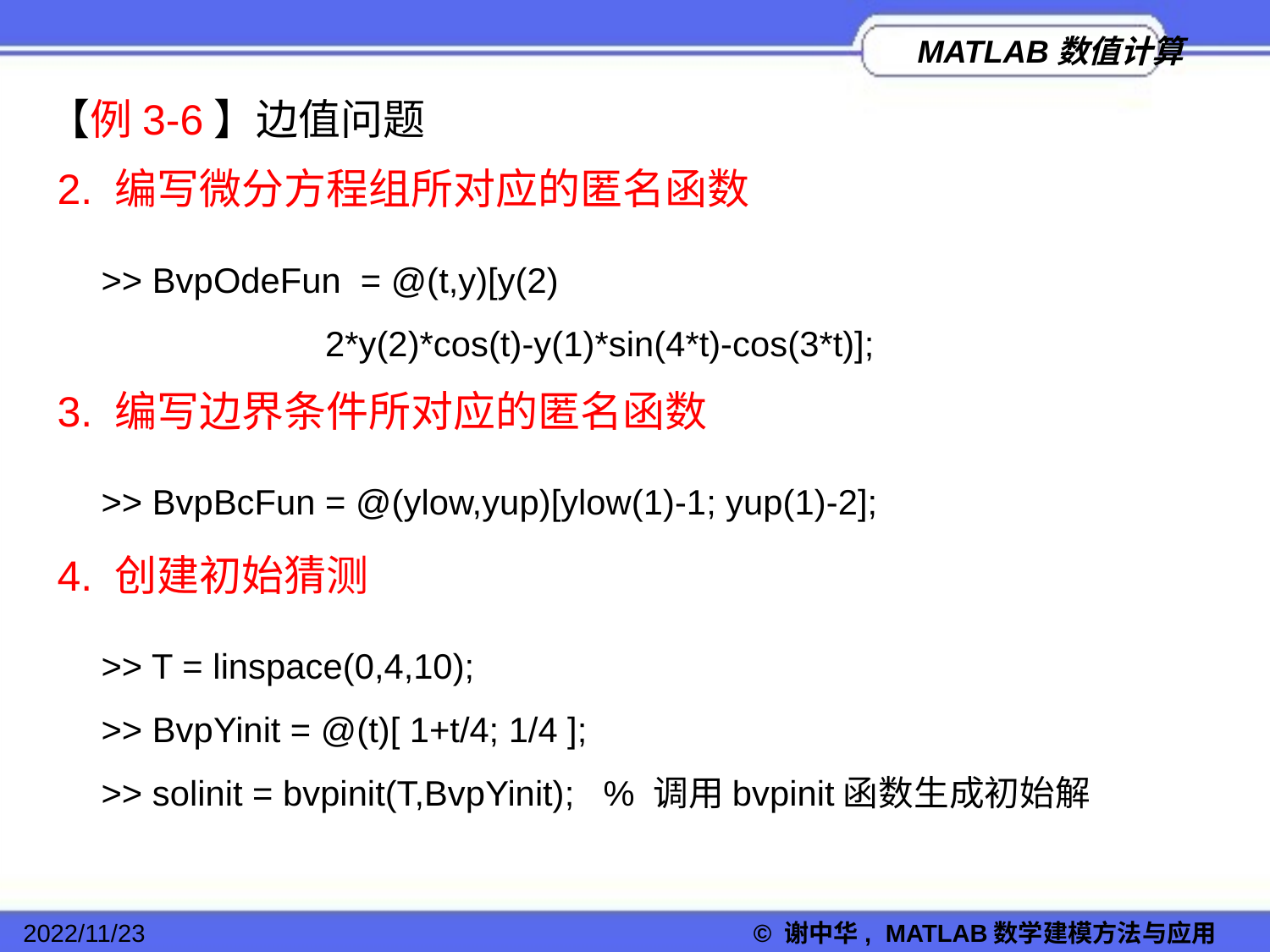

【例3-6】边值问题
2. 编写微分方程组所对应的匿名函数
>> BvpOdeFun  = @(t,y)[y(2)
                       2*y(2)*cos(t)-y(1)*sin(4*t)-cos(3*t)];
3. 编写边界条件所对应的匿名函数
>> BvpBcFun = @(ylow,yup)[ylow(1)-1; yup(1)-2];
4. 创建初始猜测
>> T = linspace(0,4,10);
>> BvpYinit = @(t)[ 1+t/4; 1/4 ];
>> solinit = bvpinit(T,BvpYinit);   % 调用bvpinit函数生成初始解
2022/11/23
© 谢中华,  MATLAB数学建模方法与应用